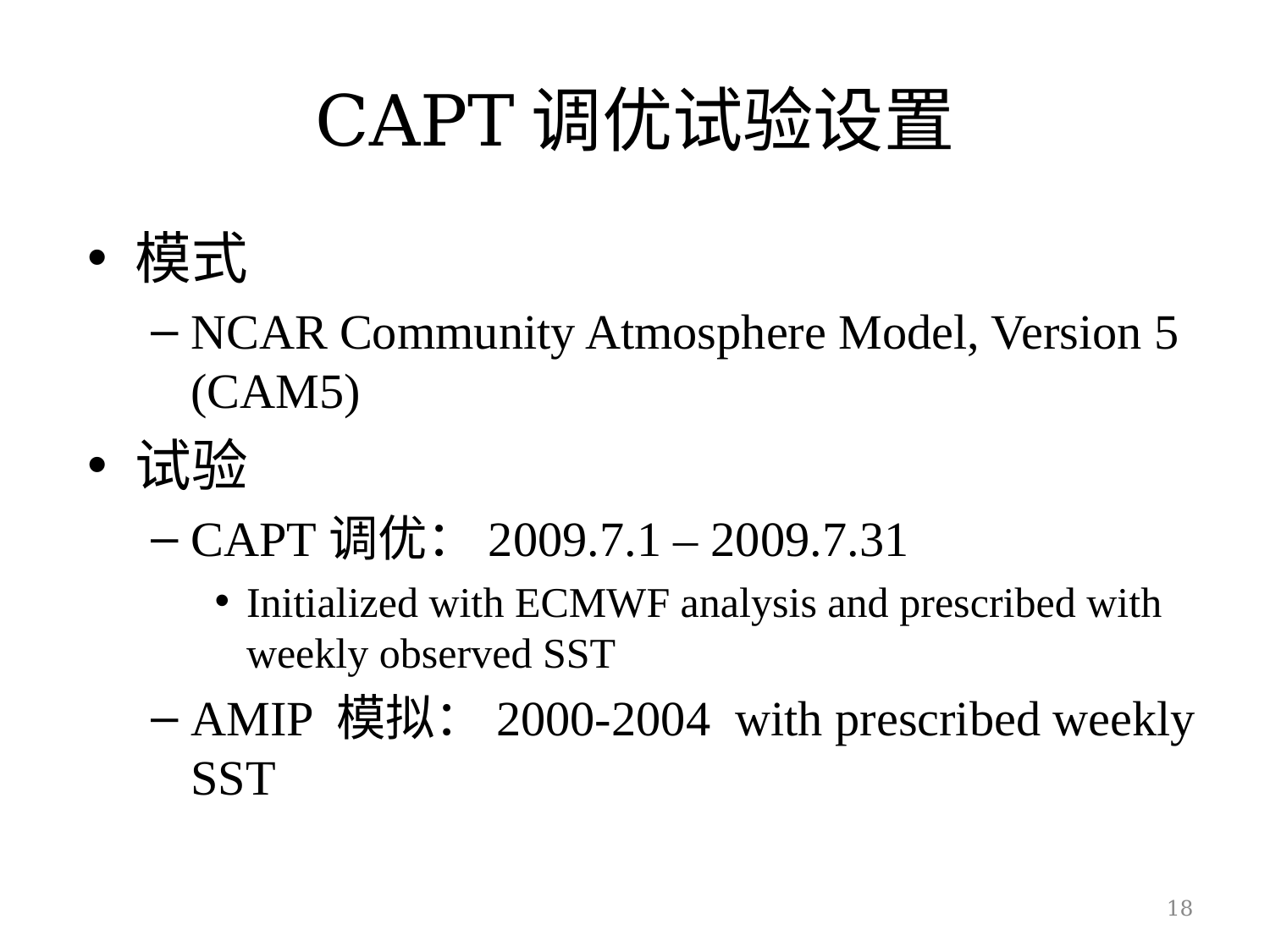

# CAPT调优试验设置
模式
NCAR Community Atmosphere Model, Version 5 (CAM5)
试验
CAPT调优：2009.7.1 – 2009.7.31
Initialized with ECMWF analysis and prescribed with weekly observed SST
AMIP 模拟：2000-2004  with prescribed weekly SST

18